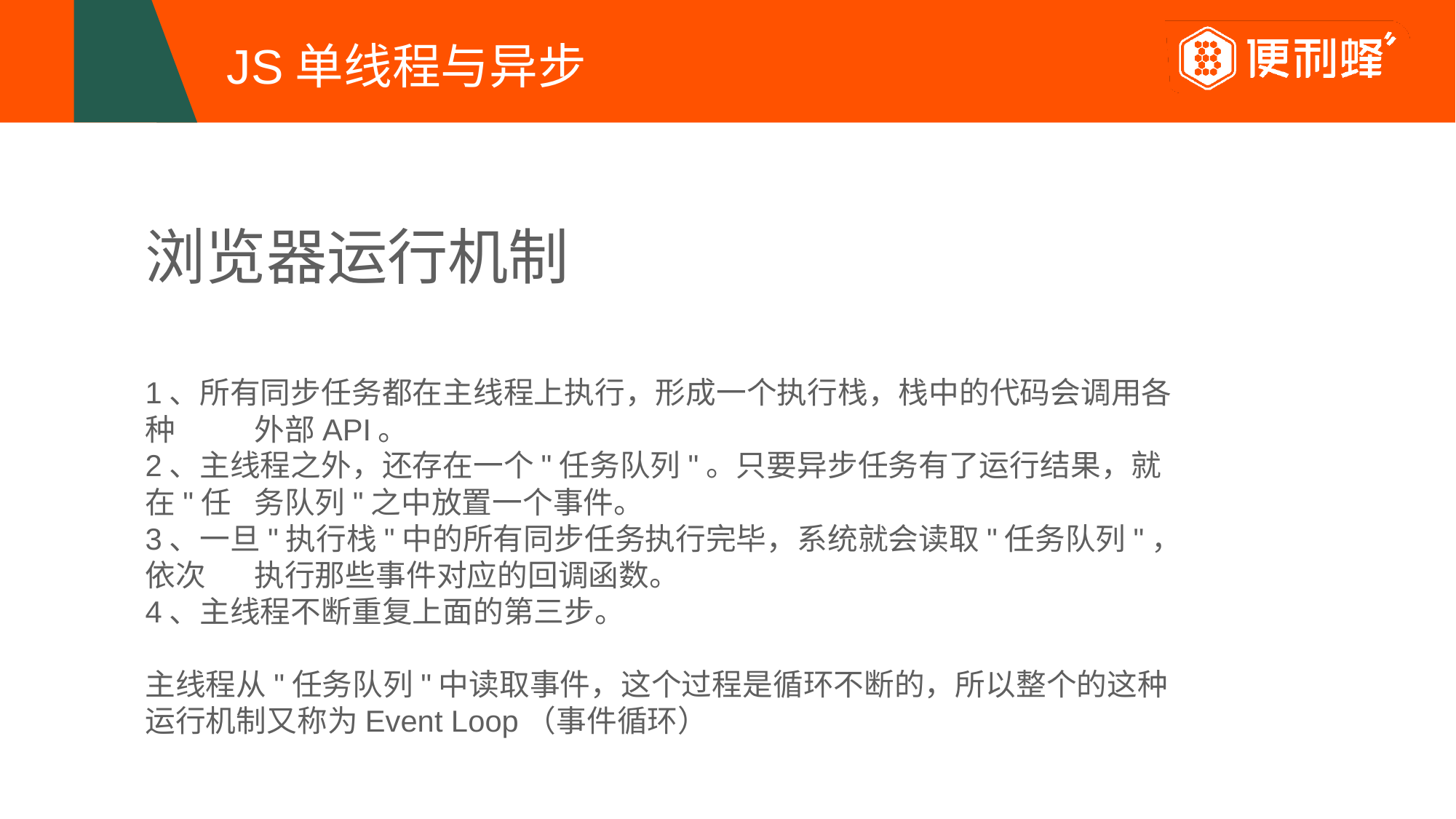

# JS单线程与异步
浏览器运行机制
1、所有同步任务都在主线程上执行，形成一个执行栈，栈中的代码会调用各种	外部API。
2、主线程之外，还存在一个"任务队列"。只要异步任务有了运行结果，就在"任	务队列"之中放置一个事件。
3、一旦"执行栈"中的所有同步任务执行完毕，系统就会读取"任务队列"，依次	执行那些事件对应的回调函数。
4、主线程不断重复上面的第三步。
主线程从"任务队列"中读取事件，这个过程是循环不断的，所以整个的这种运行机制又称为Event Loop（事件循环）